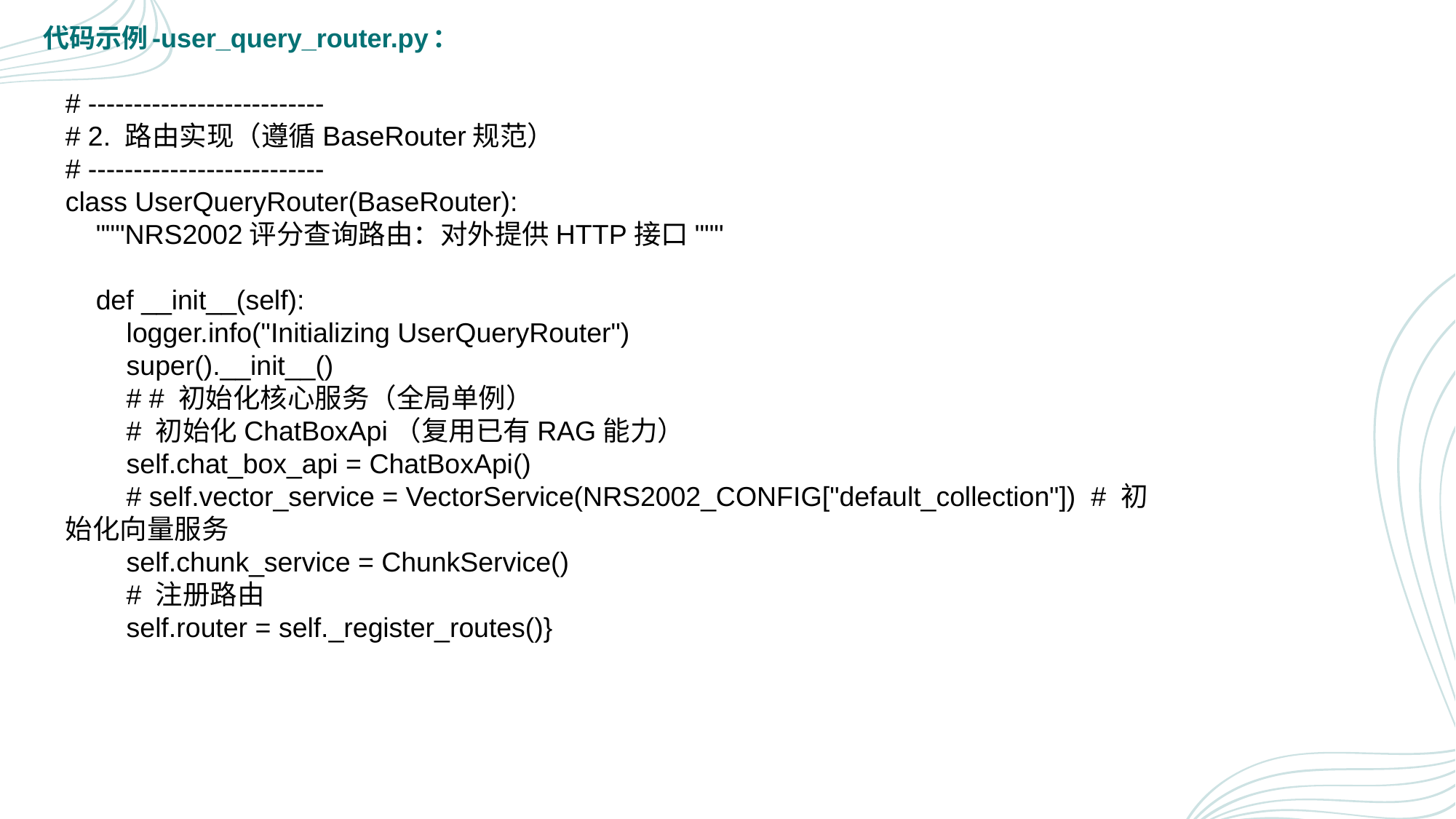

代码示例-user_query_router.py：

# --------------------------
# 2. 路由实现（遵循BaseRouter规范）
# --------------------------
class UserQueryRouter(BaseRouter):
    """NRS2002评分查询路由：对外提供HTTP接口"""

    def __init__(self):
        logger.info("Initializing UserQueryRouter")
        super().__init__()
        # # 初始化核心服务（全局单例）
        # 初始化ChatBoxApi（复用已有RAG能力）
        self.chat_box_api = ChatBoxApi()
        # self.vector_service = VectorService(NRS2002_CONFIG["default_collection"])  # 初始化向量服务
        self.chunk_service = ChunkService()
        # 注册路由
        self.router = self._register_routes()}